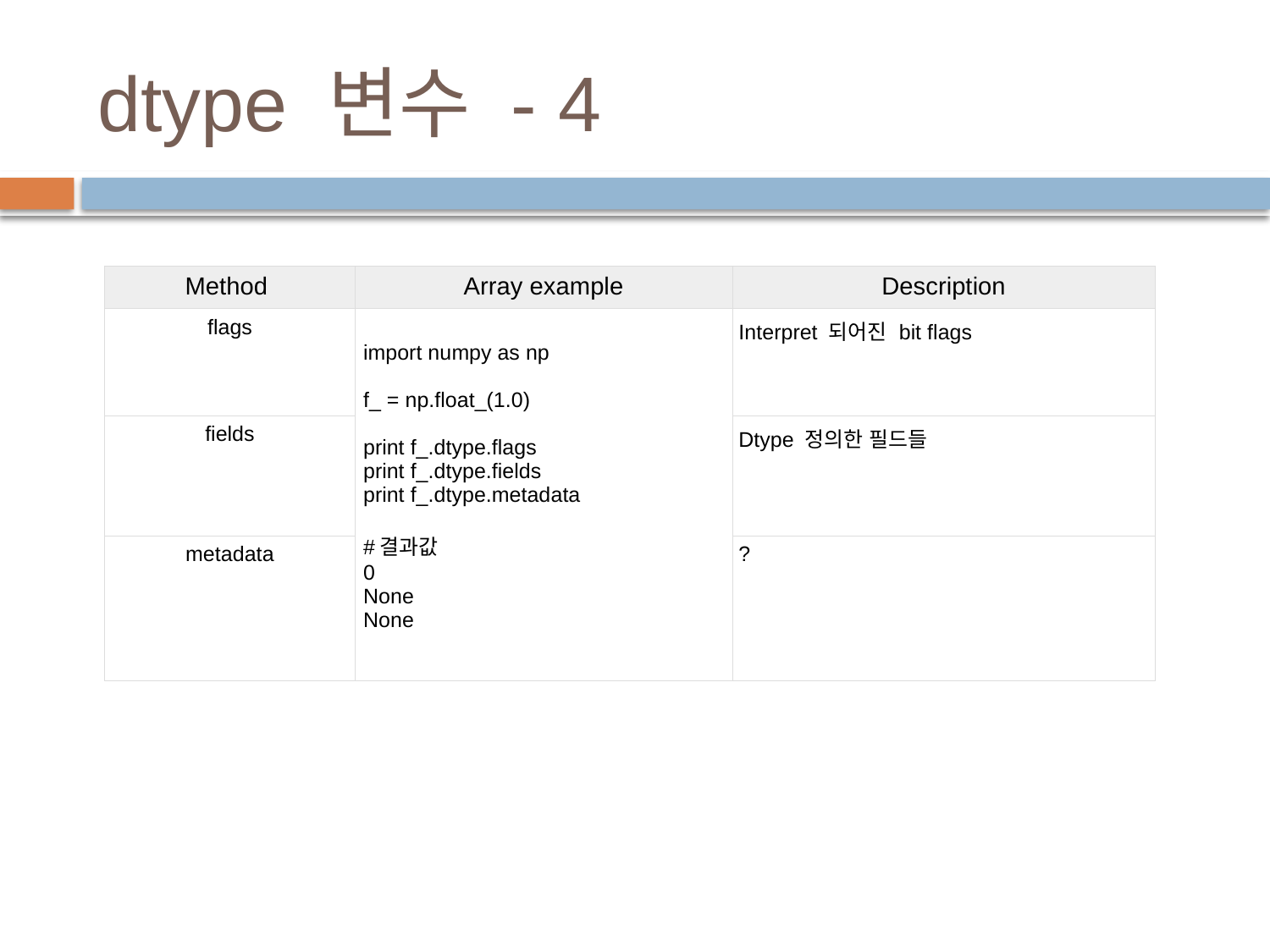

# dtype 변수 - 4
| Method | Array example | Description |
| --- | --- | --- |
| flags | import numpy as np f\_ = np.float\_(1.0) print f\_.dtype.flags print f\_.dtype.fields print f\_.dtype.metadata #결과값 0 None None | Interpret 되어진 bit flags |
| fields |  | Dtype 정의한 필드들 |
| metadata |  | ? |